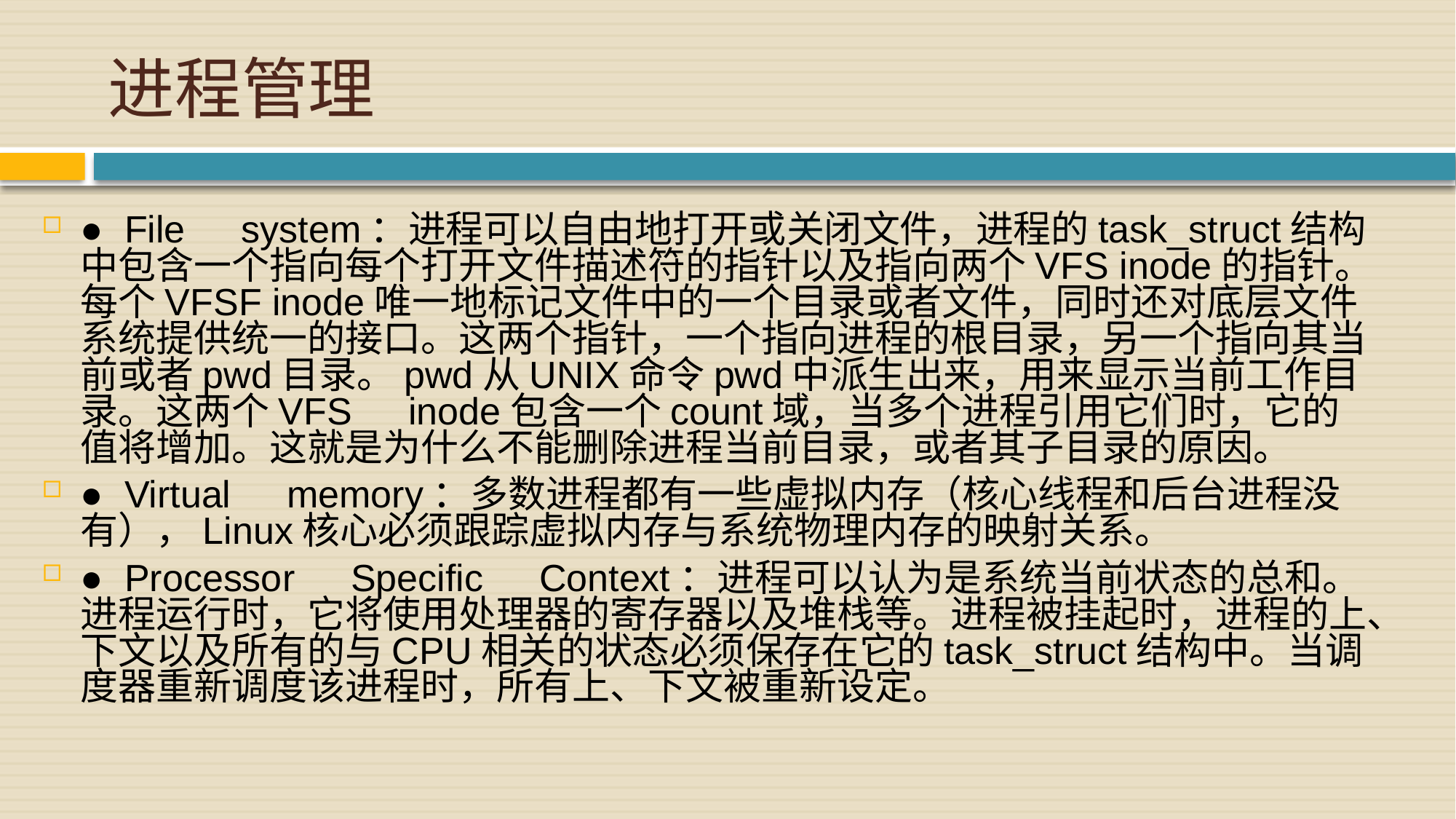

# 进程管理
●  File　system：进程可以自由地打开或关闭文件，进程的task_struct结构中包含一个指向每个打开文件描述符的指针以及指向两个VFS inode的指针。每个VFSF inode唯一地标记文件中的一个目录或者文件，同时还对底层文件系统提供统一的接口。这两个指针，一个指向进程的根目录，另一个指向其当前或者pwd目录。pwd从UNIX命令pwd中派生出来，用来显示当前工作目录。这两个VFS　inode包含一个count域，当多个进程引用它们时，它的值将增加。这就是为什么不能删除进程当前目录，或者其子目录的原因。
●  Virtual　memory：多数进程都有一些虚拟内存（核心线程和后台进程没有），Linux核心必须跟踪虚拟内存与系统物理内存的映射关系。
●  Processor　Specific　Context：进程可以认为是系统当前状态的总和。进程运行时，它将使用处理器的寄存器以及堆栈等。进程被挂起时，进程的上、下文以及所有的与CPU相关的状态必须保存在它的task_struct结构中。当调度器重新调度该进程时，所有上、下文被重新设定。